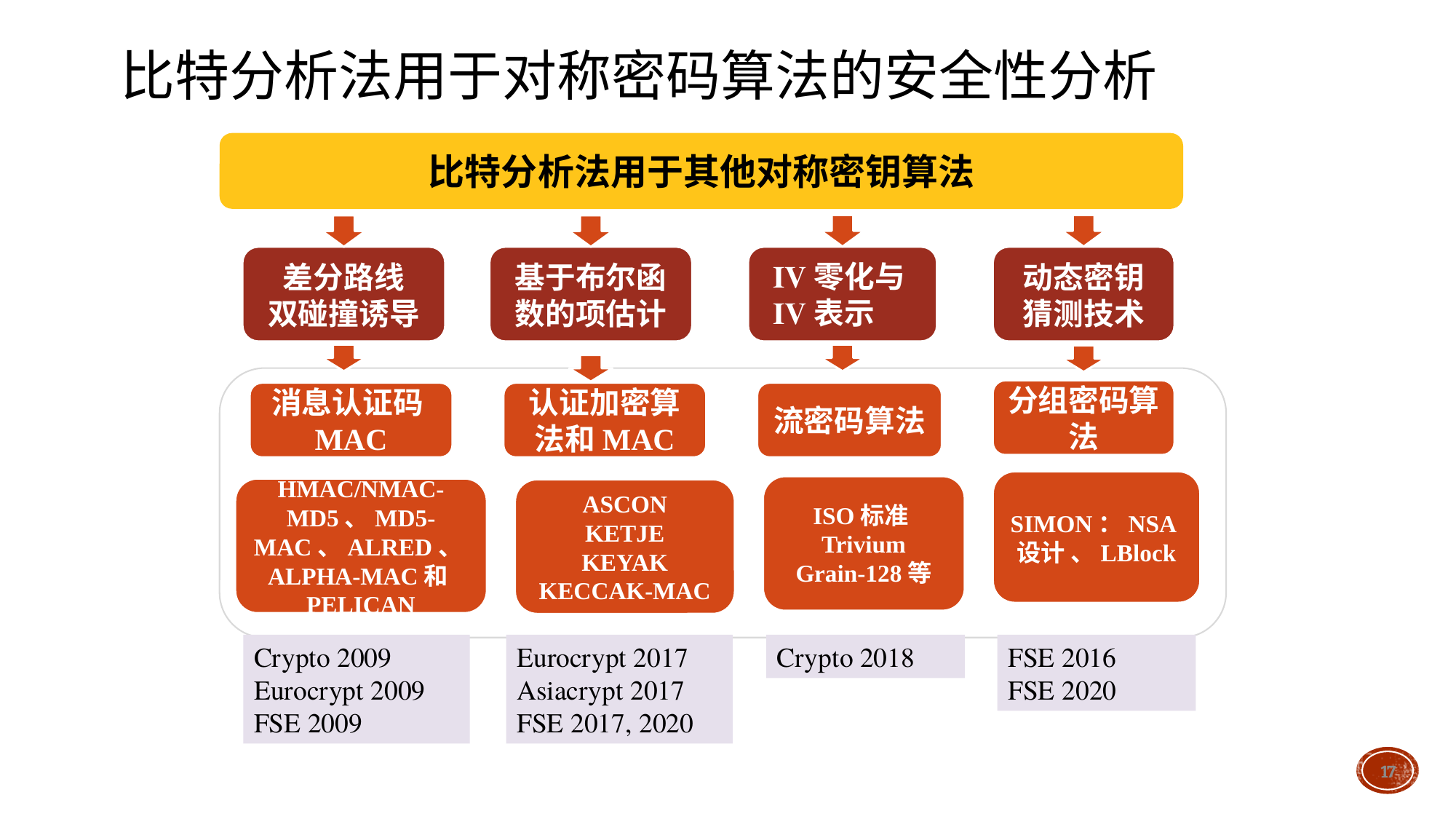

# 比特分析法用于对称密码算法的安全性分析
比特分析法用于其他对称密钥算法

差分路线
双碰撞诱导
基于布尔函数的项估计
IV零化与IV表示
动态密钥猜测技术

分组密码算法
流密码算法
消息认证码MAC
认证加密算法和MAC
SIMON：NSA设计 、LBlock
ISO标准Trivium
Grain-128等
HMAC/NMAC-MD5、MD5-MAC、ALRED、ALPHA-MAC和PELICAN
ASCON
KETJE
KEYAK
KECCAK-MAC
Crypto 2009
Eurocrypt 2009
FSE 2009
Eurocrypt 2017
Asiacrypt 2017
FSE 2017, 2020
Crypto 2018
FSE 2016
FSE 2020
17